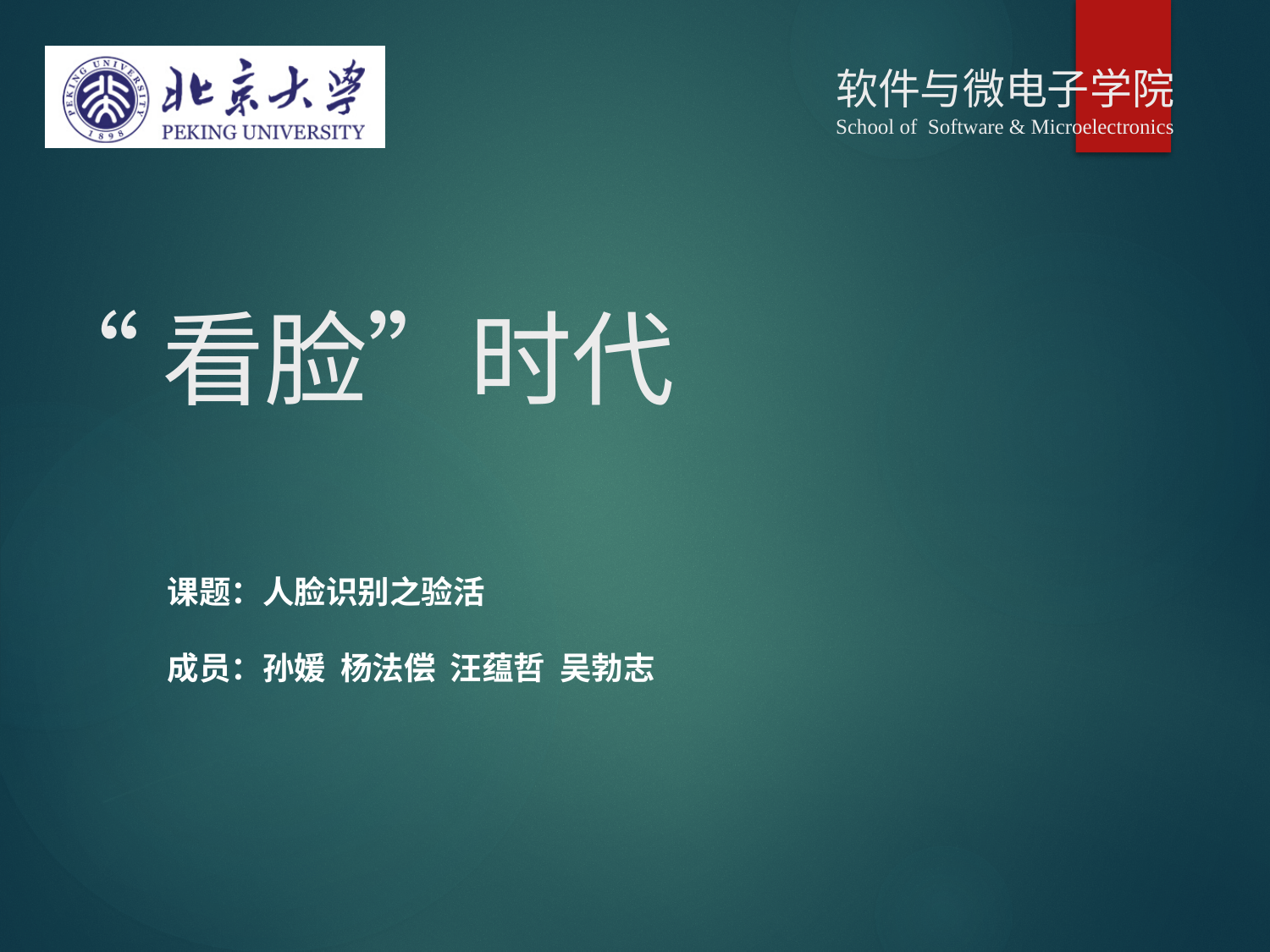

# “看脸”时代
课题：人脸识别之验活

成员：孙媛  杨法偿  汪蕴哲  吴勃志